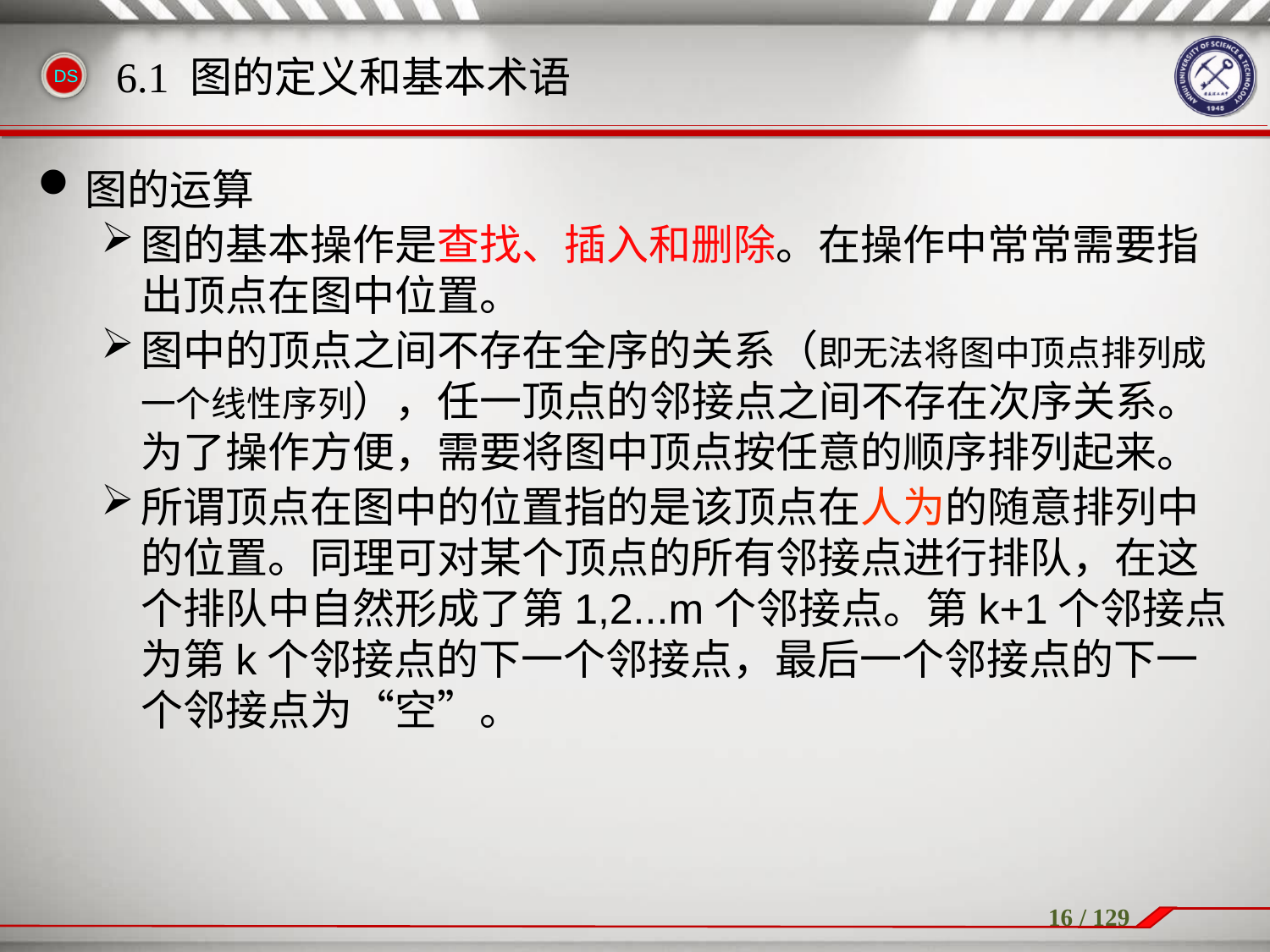

图的运算
图的基本操作是查找、插入和删除。在操作中常常需要指出顶点在图中位置。
图中的顶点之间不存在全序的关系（即无法将图中顶点排列成一个线性序列），任一顶点的邻接点之间不存在次序关系。为了操作方便，需要将图中顶点按任意的顺序排列起来。
所谓顶点在图中的位置指的是该顶点在人为的随意排列中的位置。同理可对某个顶点的所有邻接点进行排队，在这个排队中自然形成了第1,2...m个邻接点。第k+1个邻接点为第k个邻接点的下一个邻接点，最后一个邻接点的下一个邻接点为“空”。
6.1 图的定义和基本术语